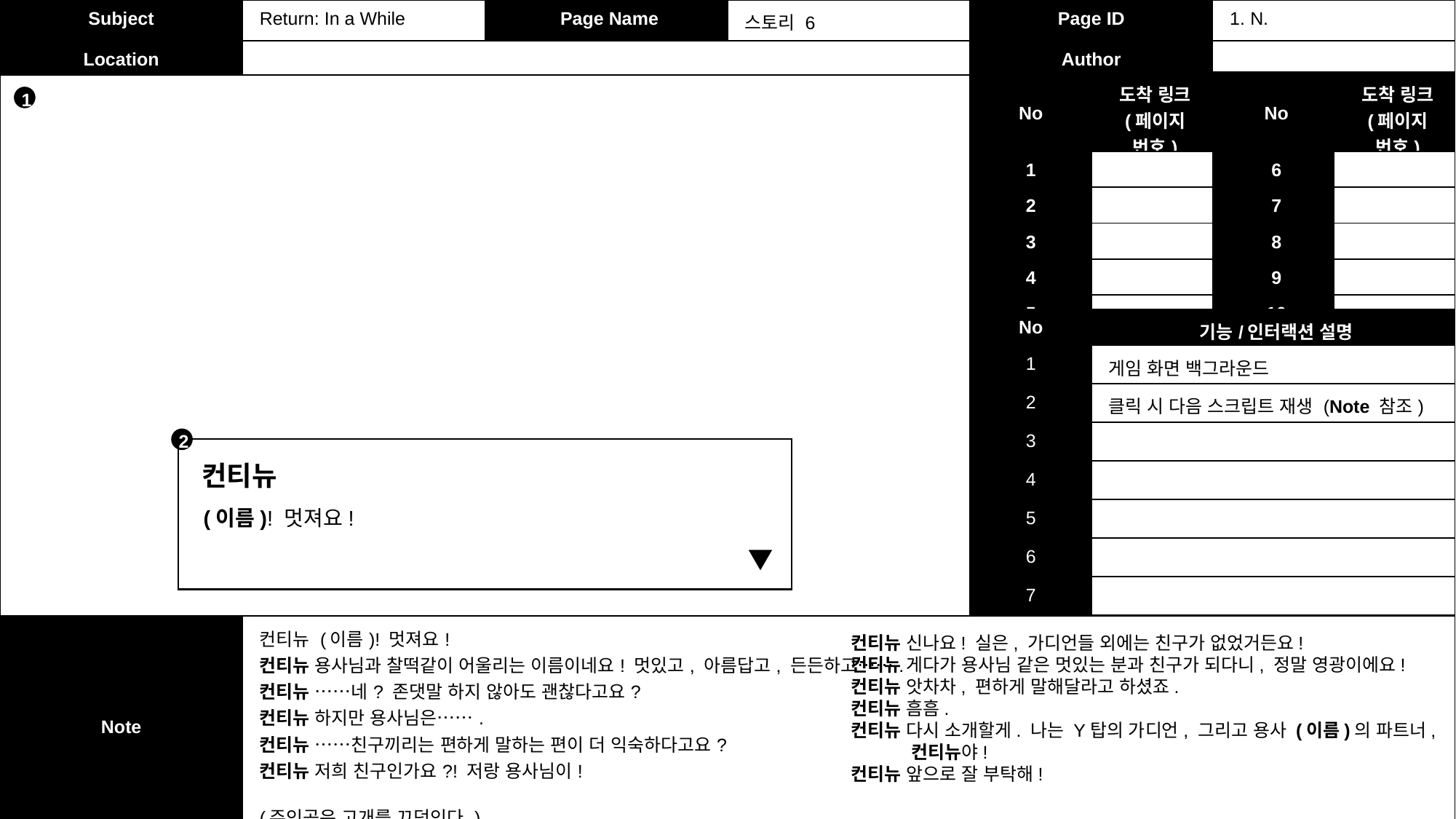

| Subject | Return: In a While | Page Name | 스토리 6 | Page ID | 1. N. |
| --- | --- | --- | --- | --- | --- |
| Location |  |  |  | Author |  |

| No | 도착 링크 (페이지 번호) | No | 도착 링크 (페이지 번호) |
| --- | --- | --- | --- |
| 1 |  | 6 |  |
| 2 |  | 7 |  |
| 3 |  | 8 |  |
| 4 |  | 9 |  |
| 5 |  | 10 |  |
1
| No | 기능/인터랙션 설명 |
| --- | --- |
| 1 | 게임 화면 백그라운드 |
| 2 | 클릭 시 다음 스크립트 재생 (Note 참조) |
| 3 |  |
| 4 |  |
| 5 |  |
| 6 |  |
| 7 |  |
2

컨티뉴
(이름)! 멋져요!

| Note | 컨티뉴 (이름)! 멋져요! 컨티뉴 용사님과 찰떡같이 어울리는 이름이네요! 멋있고, 아름답고, 든든하고……. 컨티뉴 ……네? 존댓말 하지 않아도 괜찮다고요? 컨티뉴 하지만 용사님은……. 컨티뉴 ……친구끼리는 편하게 말하는 편이 더 익숙하다고요? 컨티뉴 저희 친구인가요?! 저랑 용사님이! (주인공은 고개를 끄덕인다.) |
| --- | --- |
컨티뉴 신나요! 실은, 가디언들 외에는 친구가 없었거든요!
컨티뉴 게다가 용사님 같은 멋있는 분과 친구가 되다니, 정말 영광이에요!
컨티뉴 앗차차, 편하게 말해달라고 하셨죠.
컨티뉴 흠흠.
컨티뉴 다시 소개할게. 나는 Y탑의 가디언, 그리고 용사 (이름)의 파트너,
           컨티뉴야!
컨티뉴 앞으로 잘 부탁해!